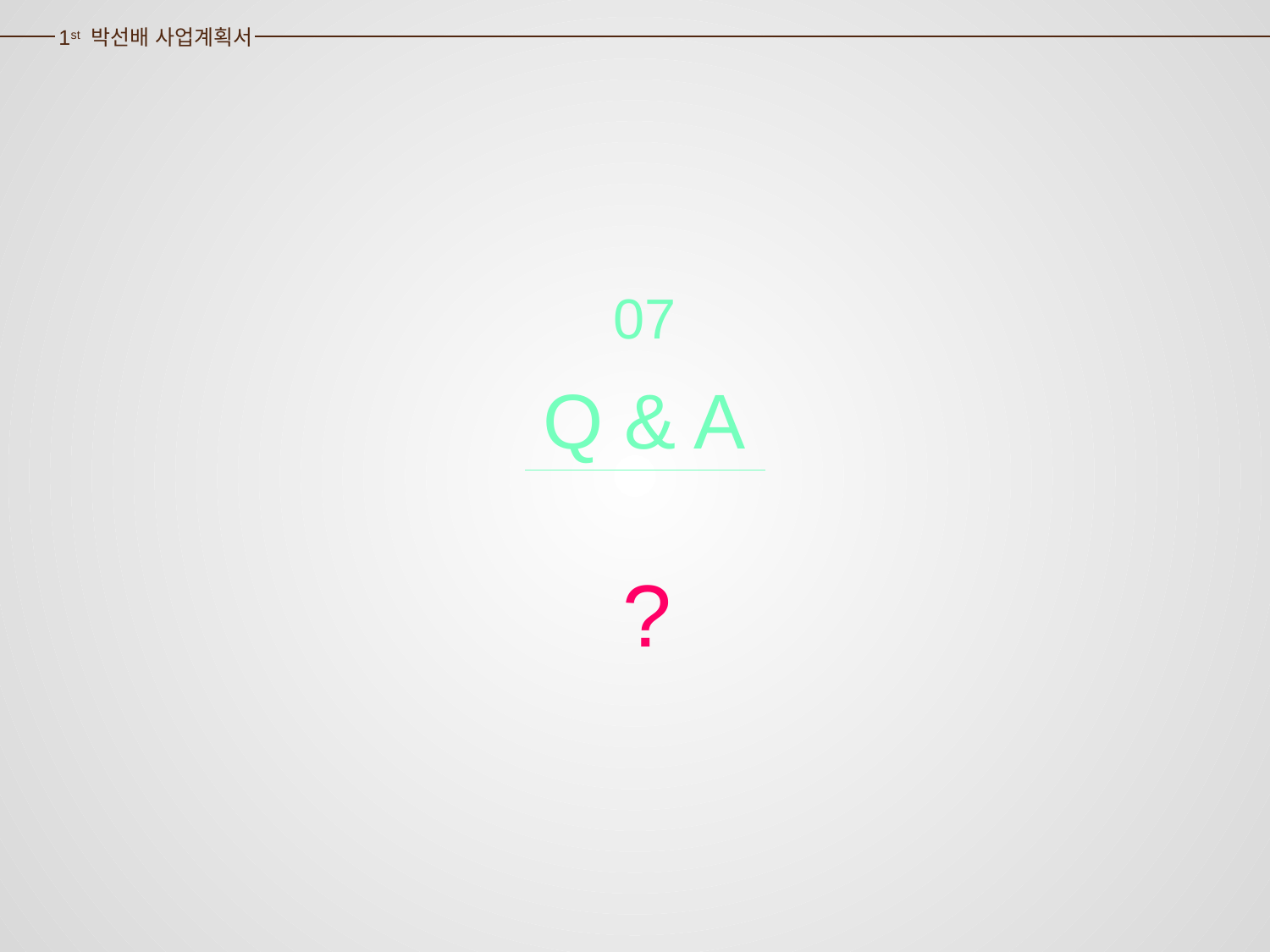

1st 박선배 사업계획서
07

Q & A
?